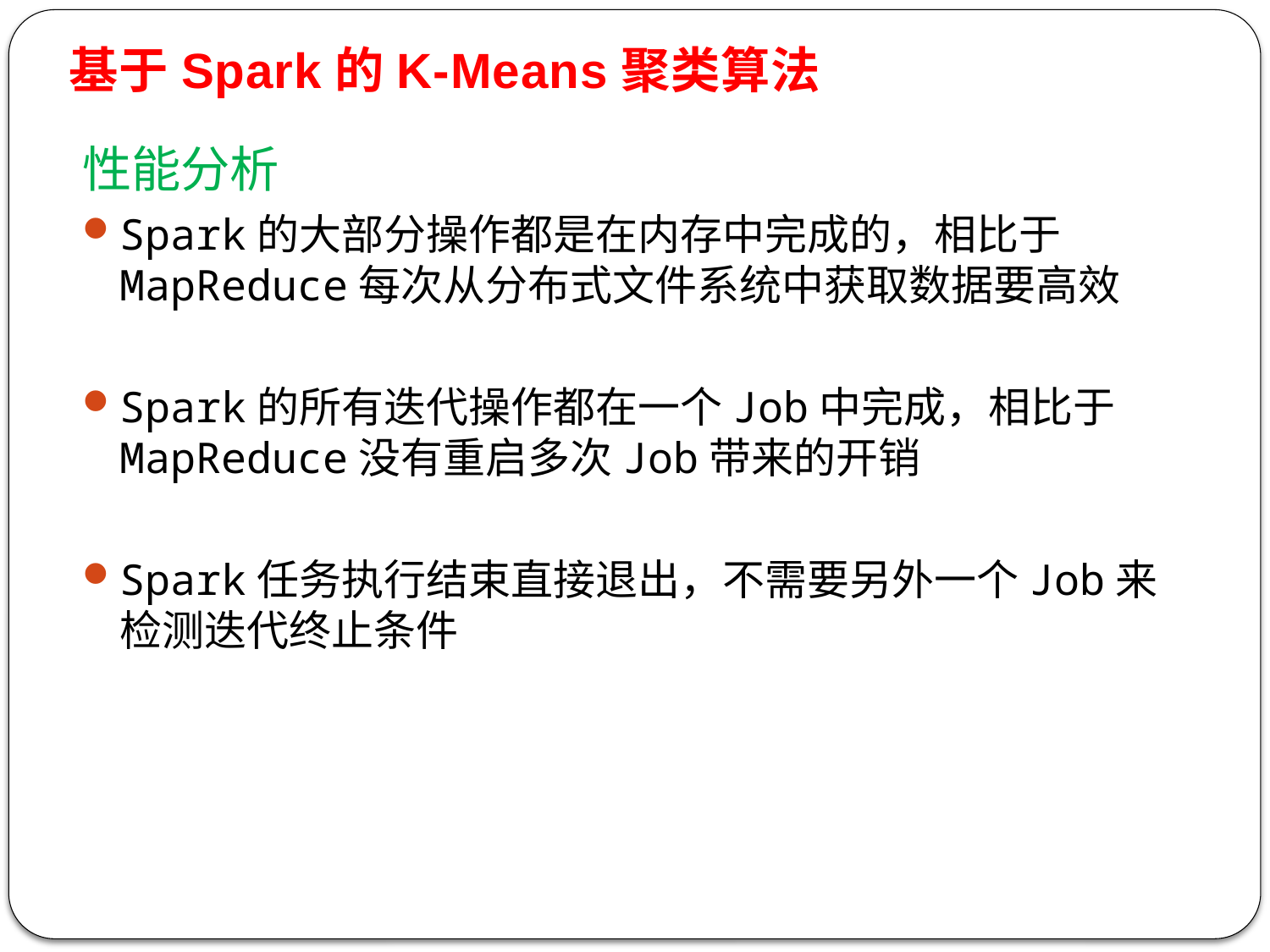

基于Spark的K-Means聚类算法
性能分析
Spark的大部分操作都是在内存中完成的，相比于MapReduce每次从分布式文件系统中获取数据要高效

Spark的所有迭代操作都在一个Job中完成，相比于MapReduce没有重启多次Job带来的开销

Spark任务执行结束直接退出，不需要另外一个Job来检测迭代终止条件